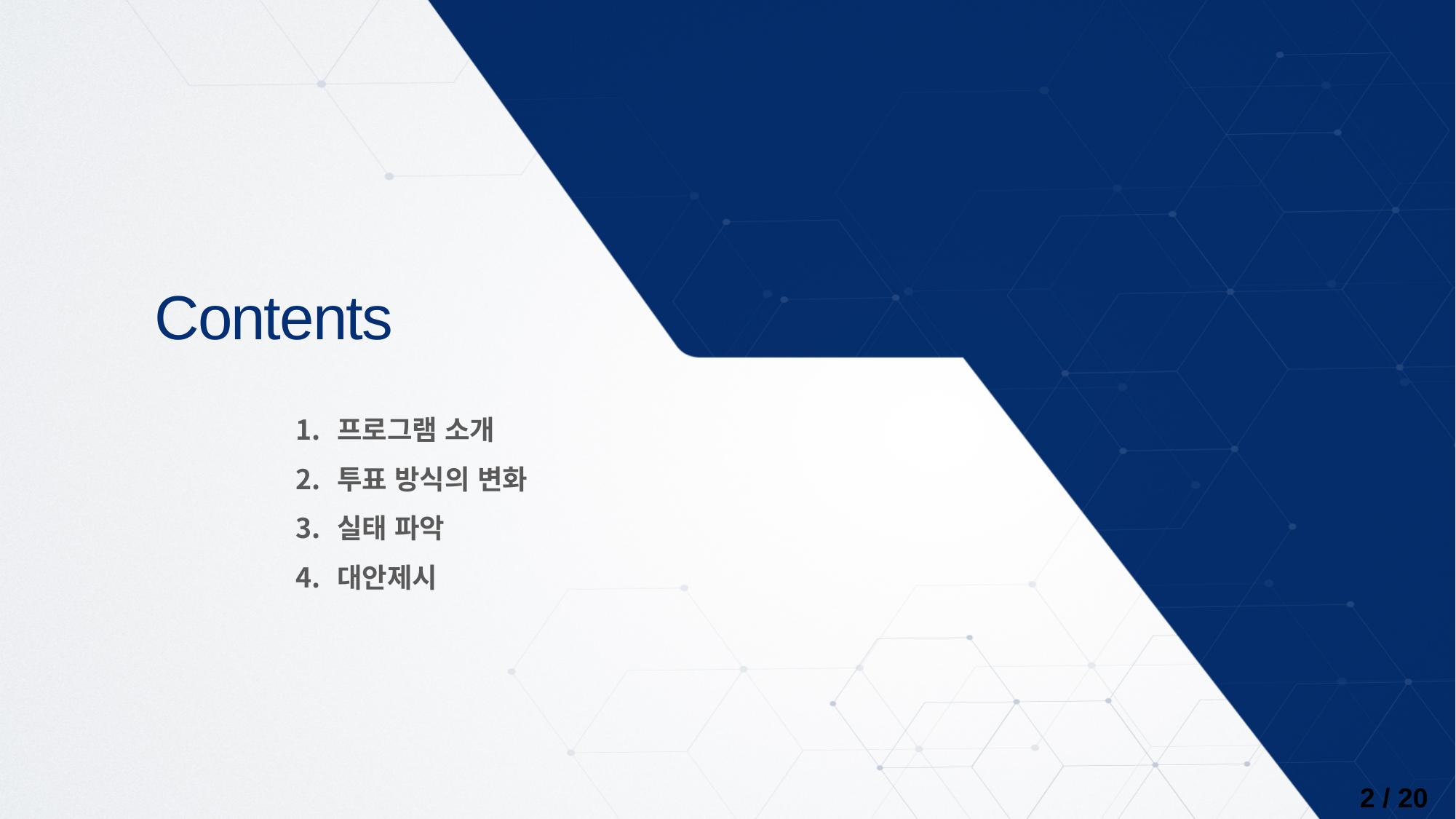

프로그램 소개
투표 방식의 변화
실태 파악
대안제시
2 / 20